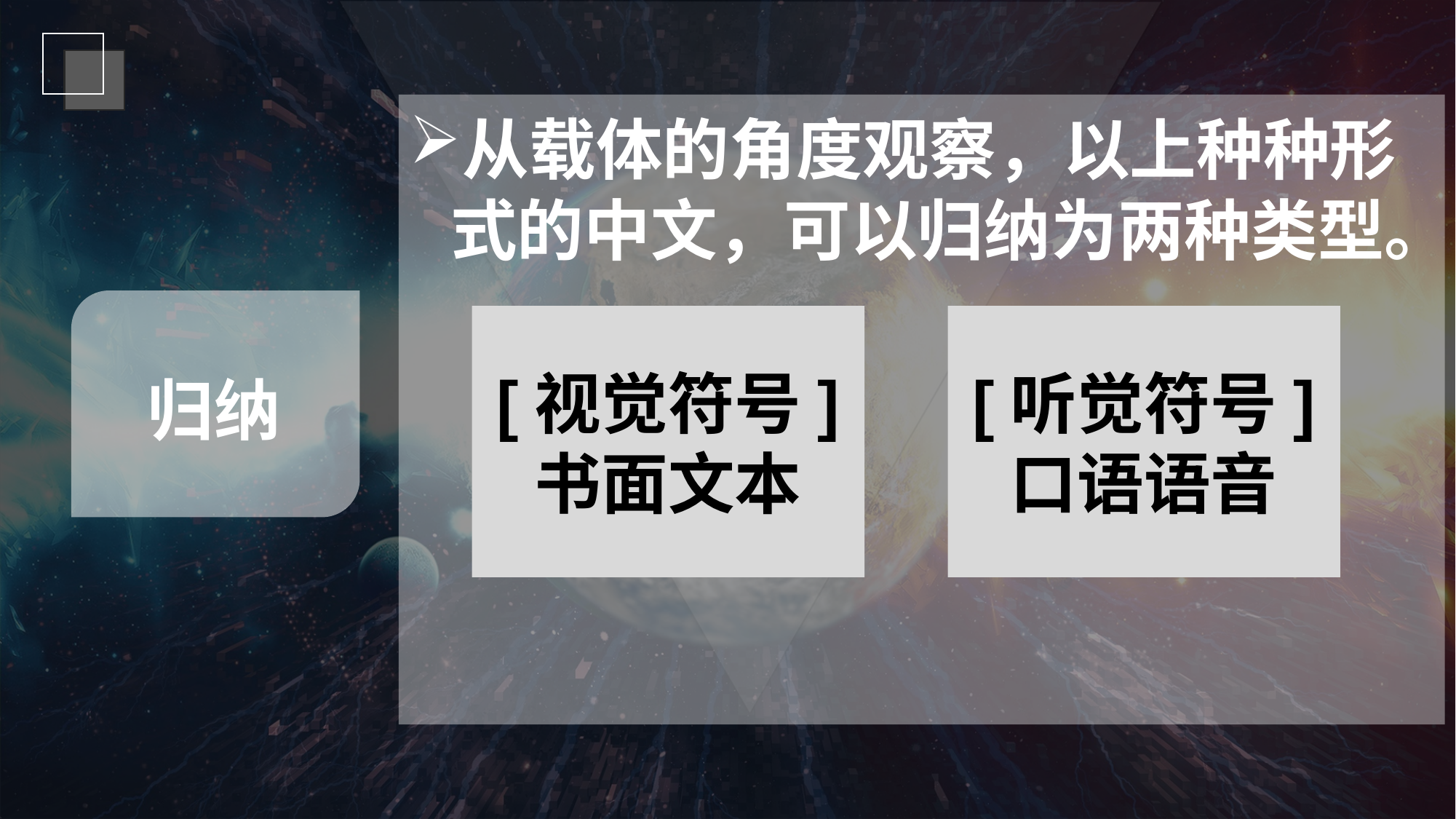

从载体的角度观察，以上种种形式的中文，可以归纳为两种类型。

归纳
[视觉符号]
书面文本
[听觉符号]
口语语音